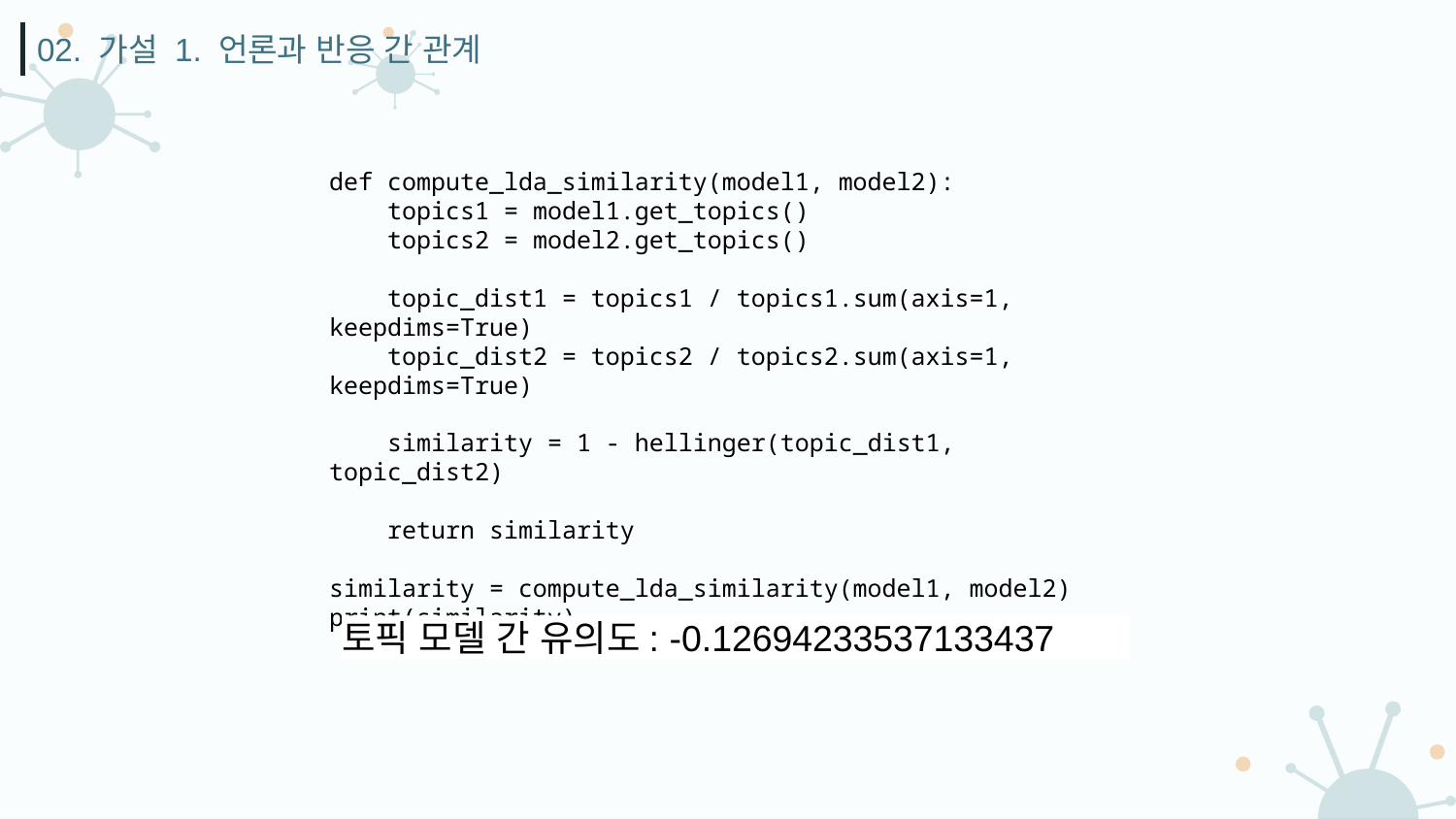

02. 가설 1. 언론과 반응 간 관계
def compute_lda_similarity(model1, model2):
    topics1 = model1.get_topics()
    topics2 = model2.get_topics()

    topic_dist1 = topics1 / topics1.sum(axis=1, keepdims=True)
    topic_dist2 = topics2 / topics2.sum(axis=1, keepdims=True)

    similarity = 1 - hellinger(topic_dist1, topic_dist2)

    return similarity

similarity = compute_lda_similarity(model1, model2)
print(similarity)
토픽 모델 간 유의도: -0.12694233537133437